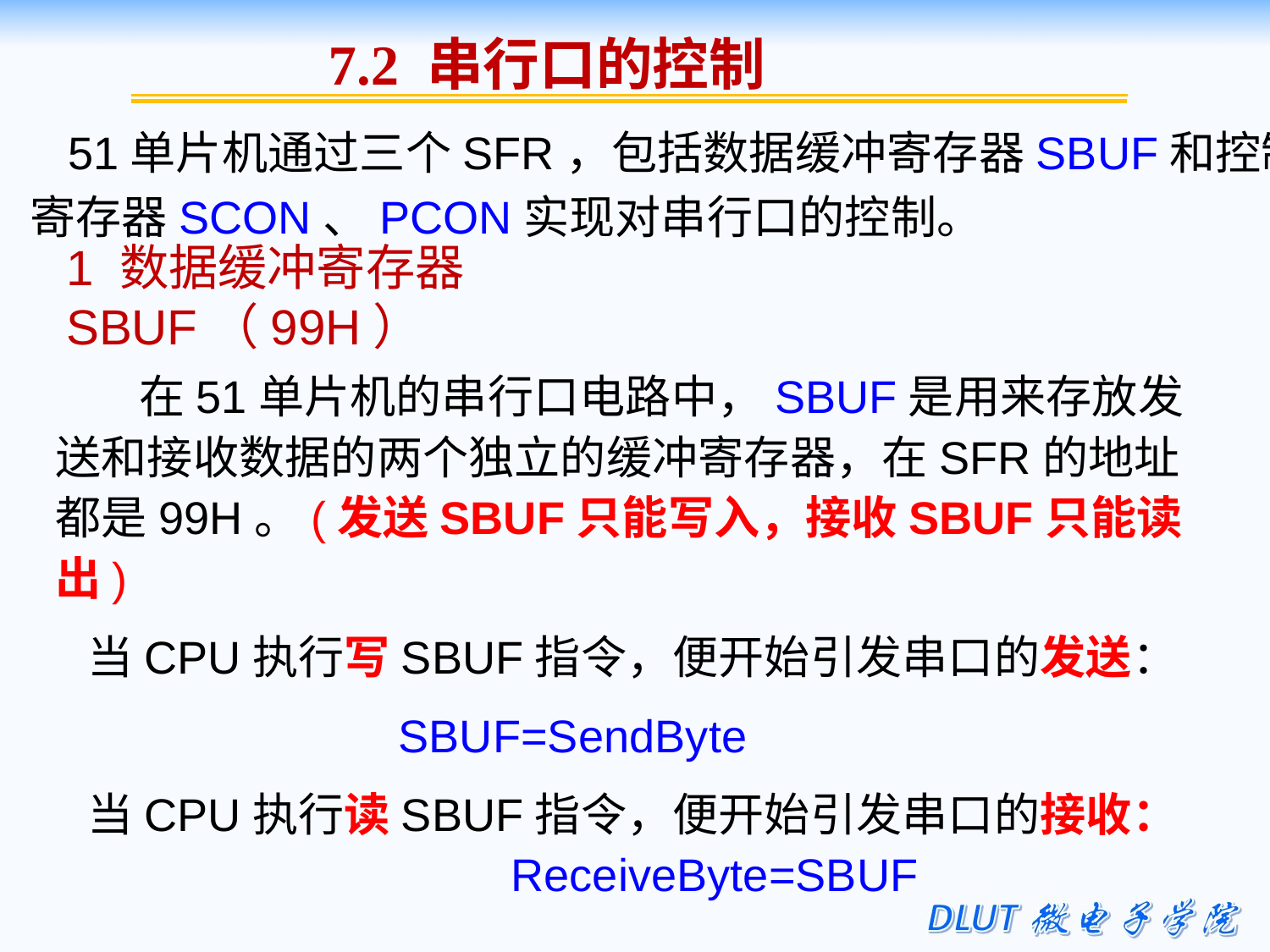

7.2 串行口的控制
   51单片机通过三个SFR，包括数据缓冲寄存器SBUF和控制
寄存器SCON、PCON实现对串行口的控制。
1 数据缓冲寄存器 SBUF（99H）
       在51单片机的串行口电路中，SBUF是用来存放发送和接收数据的两个独立的缓冲寄存器，在SFR的地址都是99H。(发送SBUF只能写入，接收SBUF只能读出)
  当CPU执行写SBUF指令，便开始引发串口的发送：
                           SBUF=SendByte
  当CPU执行读SBUF指令，便开始引发串口的接收：                       	                ReceiveByte=SBUF